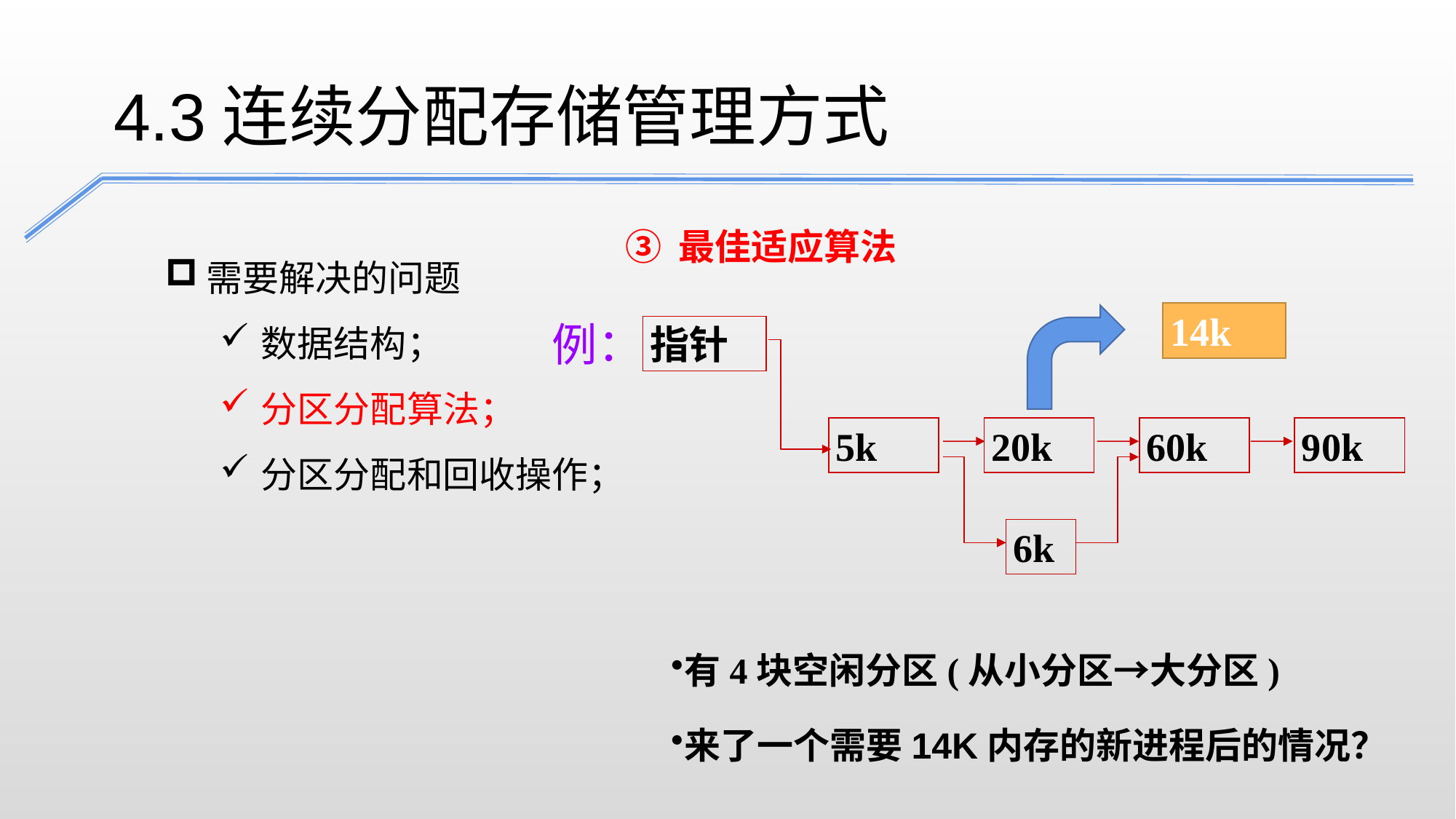

4.3连续分配存储管理方式

③ 最佳适应算法

需要解决的问题
数据结构；
分区分配算法；
分区分配和回收操作；

14k

例：
指针

5k
20k

60k
90k

6k
有4块空闲分区(从小分区→大分区)
来了一个需要14K内存的新进程后的情况？